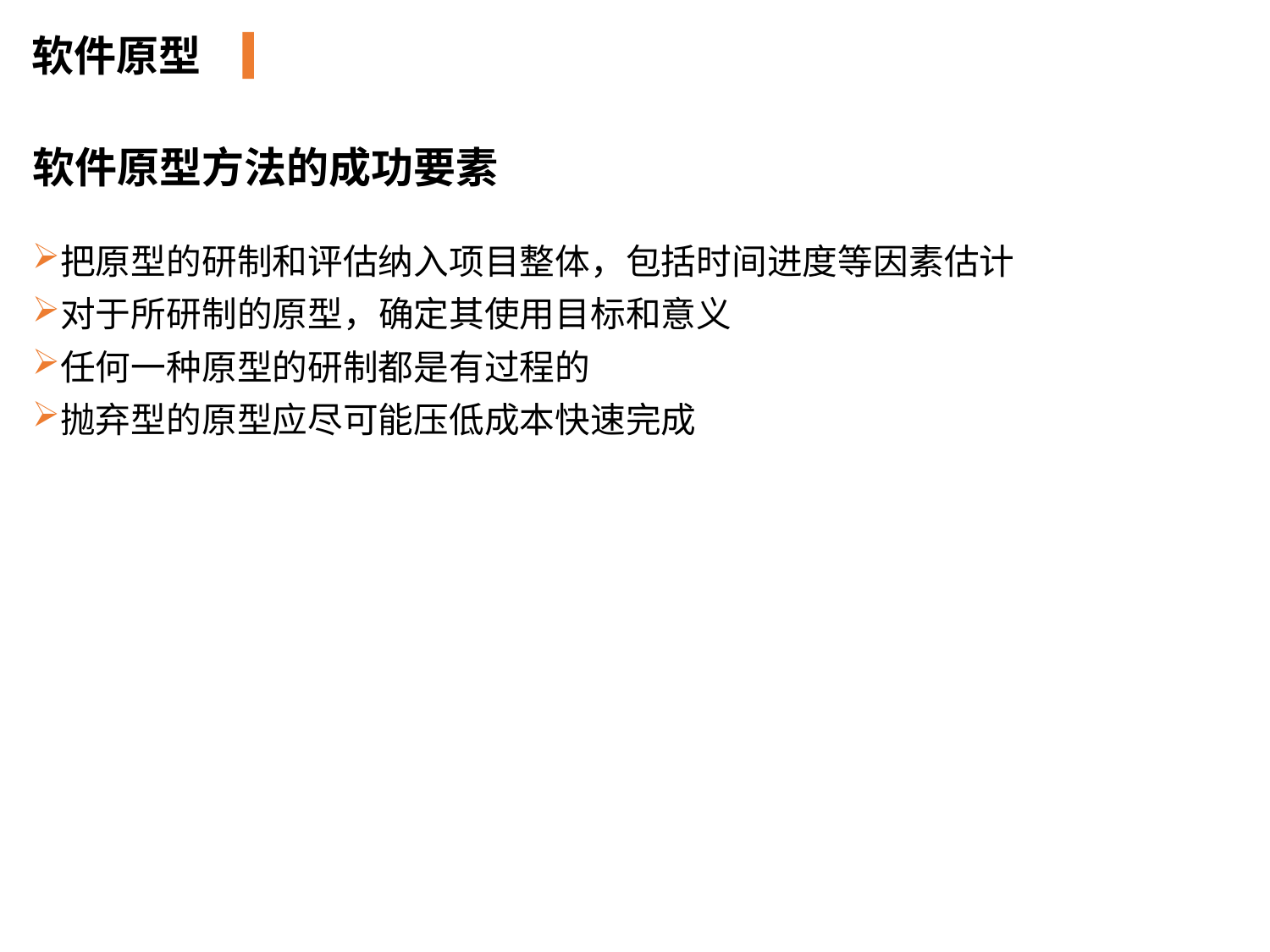

软件原型

软件原型方法的成功要素
把原型的研制和评估纳入项目整体，包括时间进度等因素估计
对于所研制的原型，确定其使用目标和意义
任何一种原型的研制都是有过程的
抛弃型的原型应尽可能压低成本快速完成